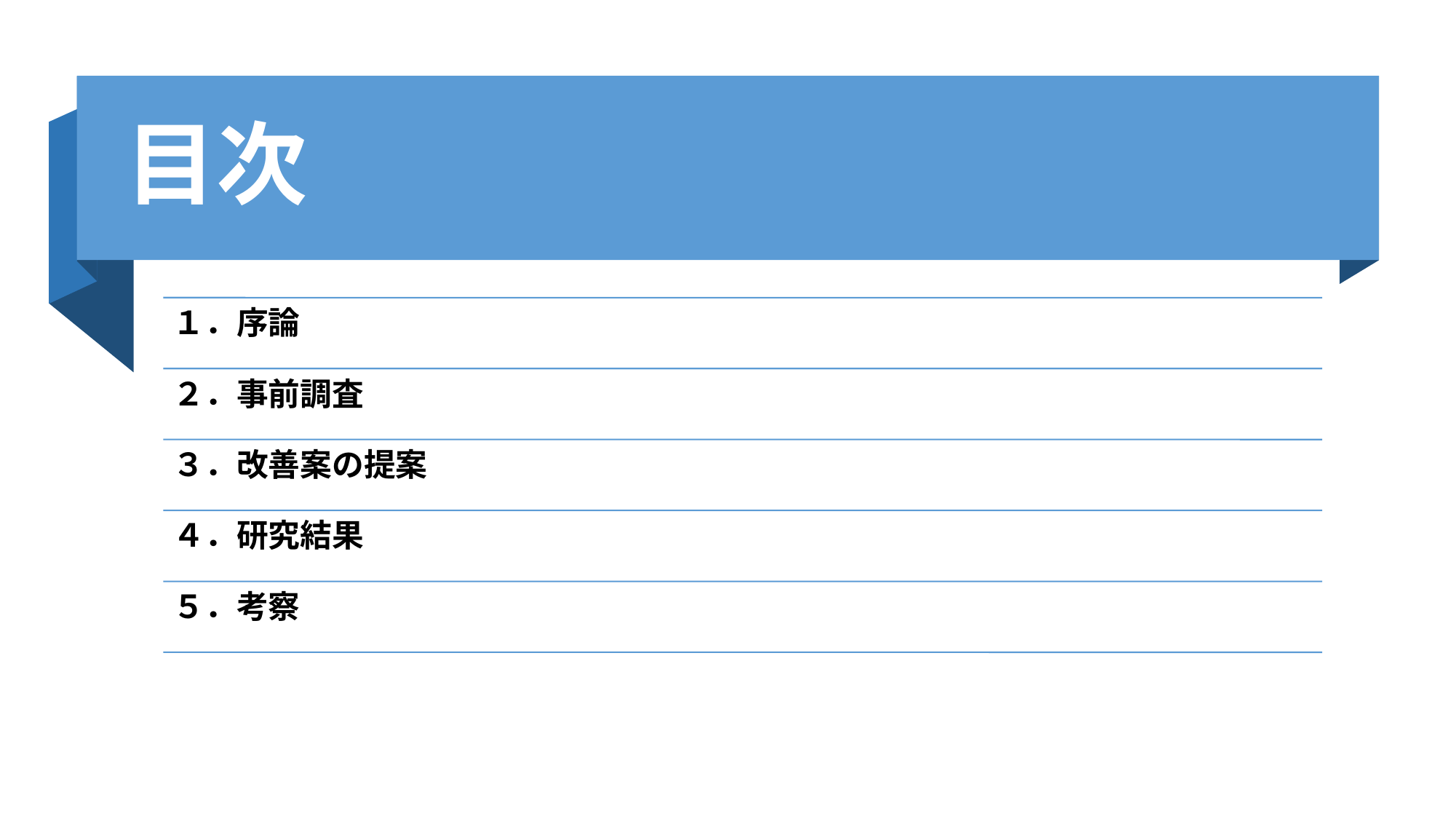

# 目次

１．序論
２．事前調査
３．改善案の提案
４．研究結果
５．考察